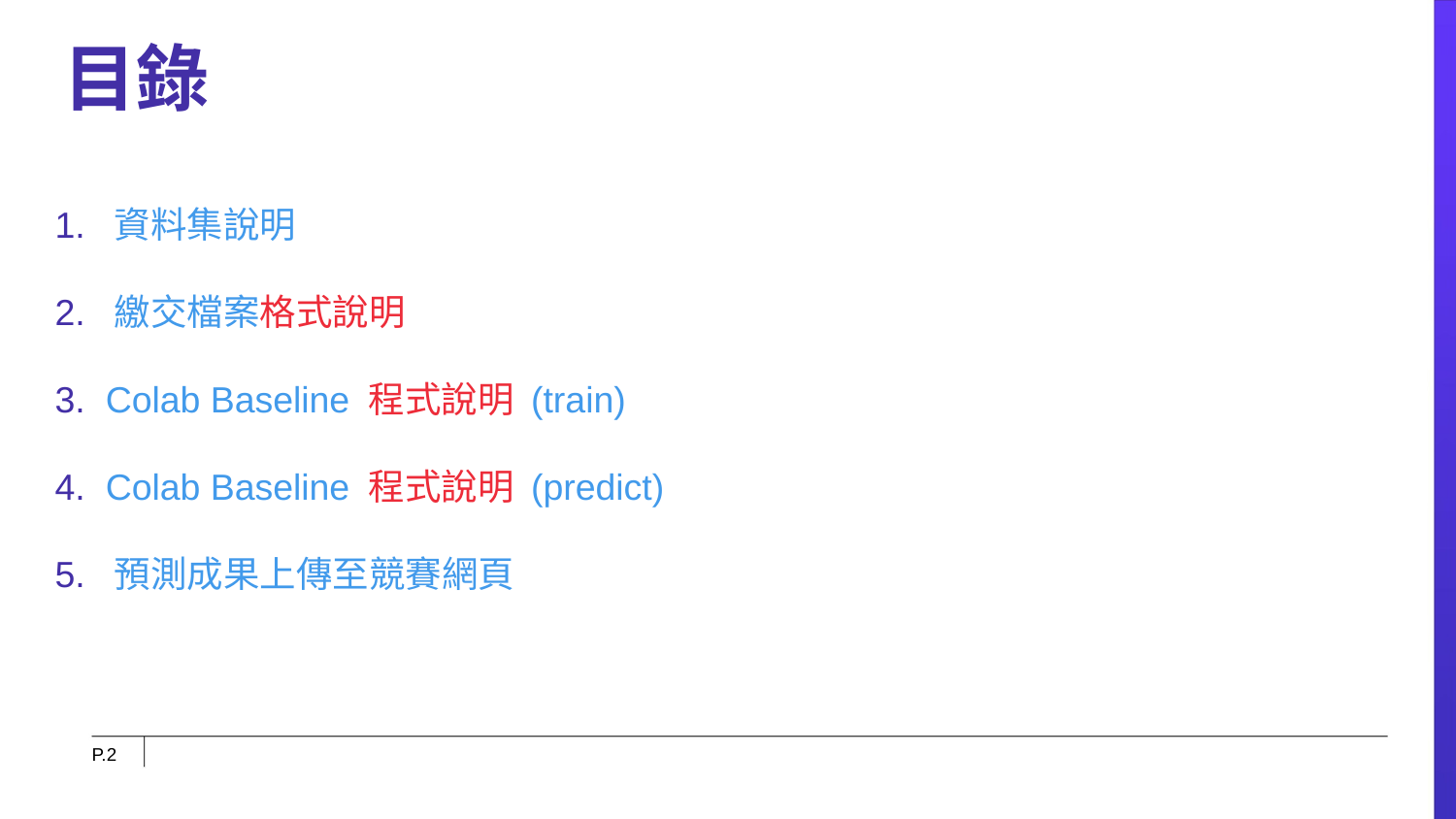

目錄

1.  資料集說明
2.  繳交檔案格式說明
3.  Colab Baseline 程式說明 (train)
4.  Colab Baseline 程式說明 (predict)
5.  預測成果上傳至競賽網頁
P.2